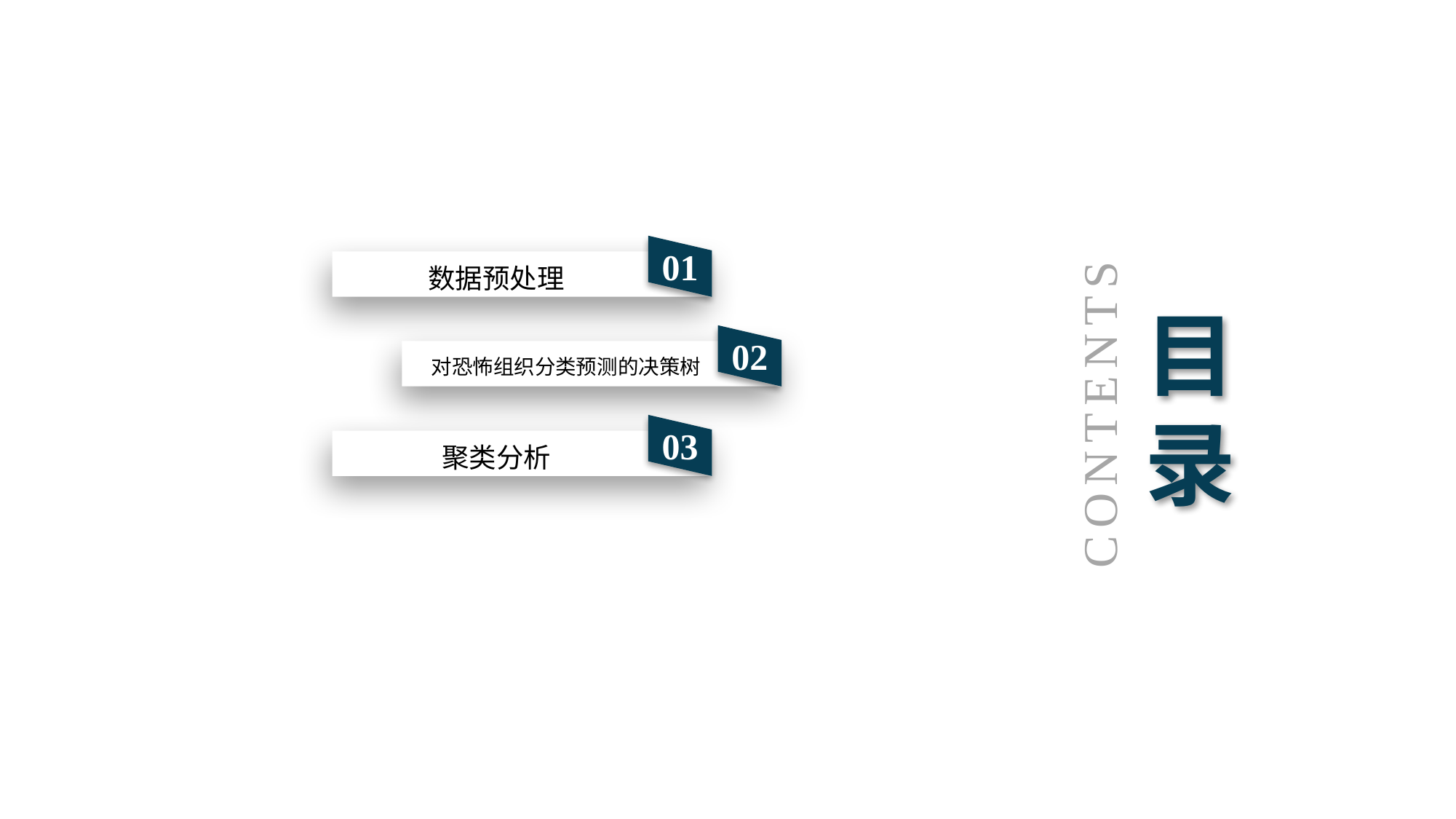

01
数据预处理
02
目录
对恐怖组织分类预测的决策树
CONTENTS
03
聚类分析